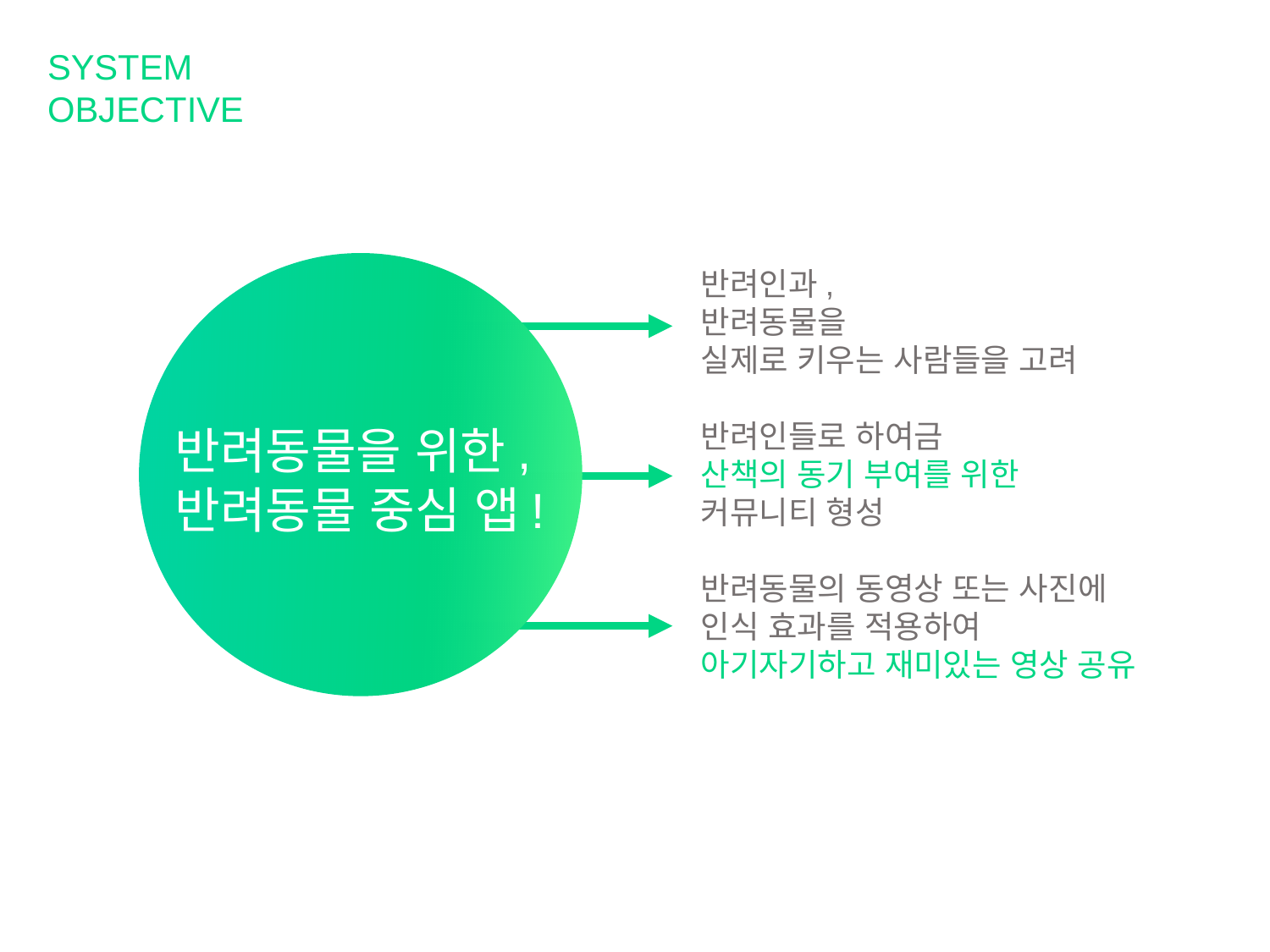

SYSTEM
OBJECTIVE

반려인과,
반려동물을
실제로 키우는 사람들을 고려

반려인들로 하여금
산책의 동기 부여를 위한
커뮤니티 형성

반려동물의 동영상 또는 사진에
인식 효과를 적용하여
아기자기하고 재미있는 영상 공유
반려동물을 위한,
반려동물 중심 앱!